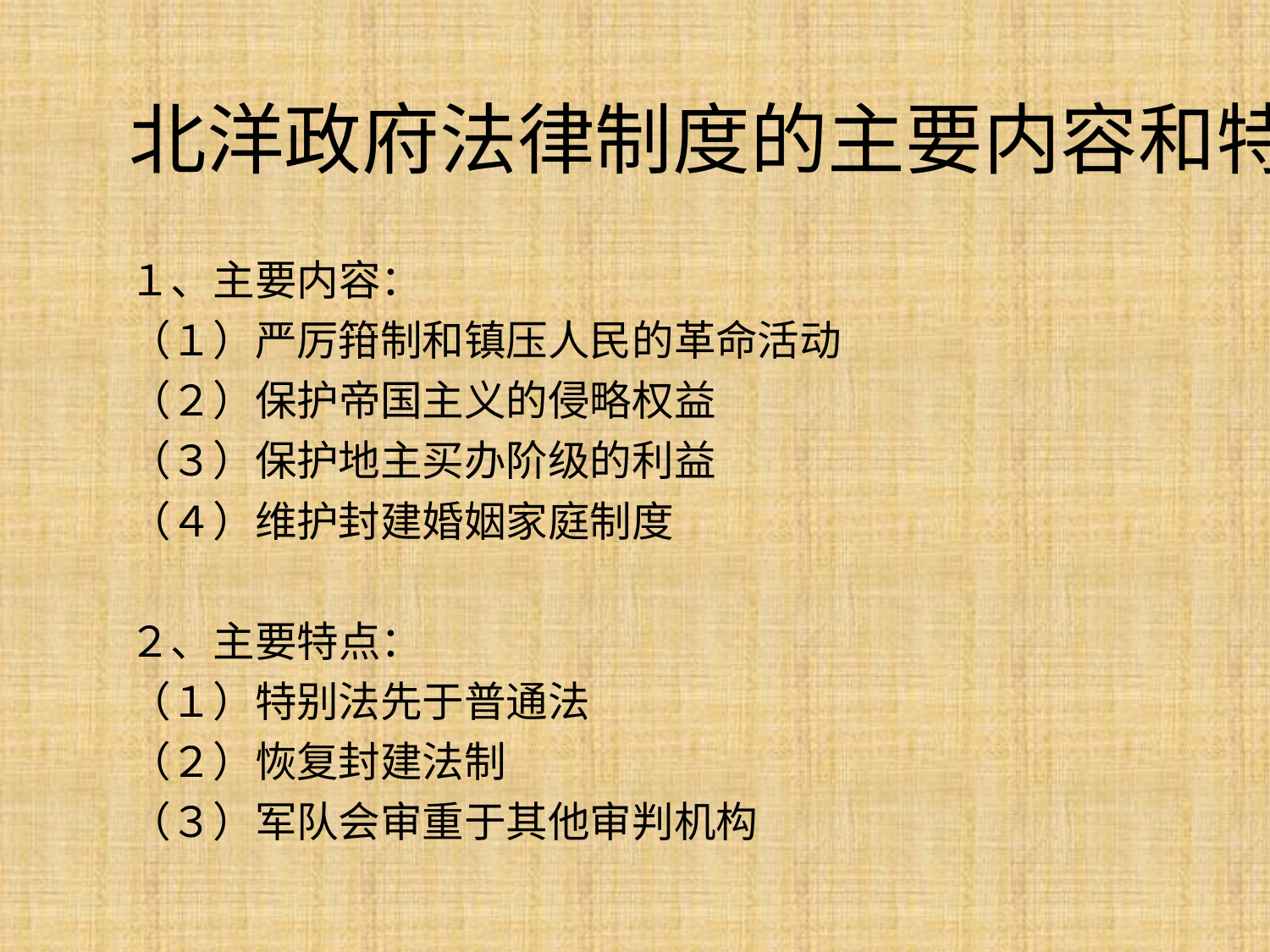

# 北洋政府法律制度的主要内容和特点
１、主要内容：
（１）严厉箝制和镇压人民的革命活动
（２）保护帝国主义的侵略权益
（３）保护地主买办阶级的利益
（４）维护封建婚姻家庭制度

２、主要特点：
（１）特别法先于普通法
（２）恢复封建法制
（３）军队会审重于其他审判机构